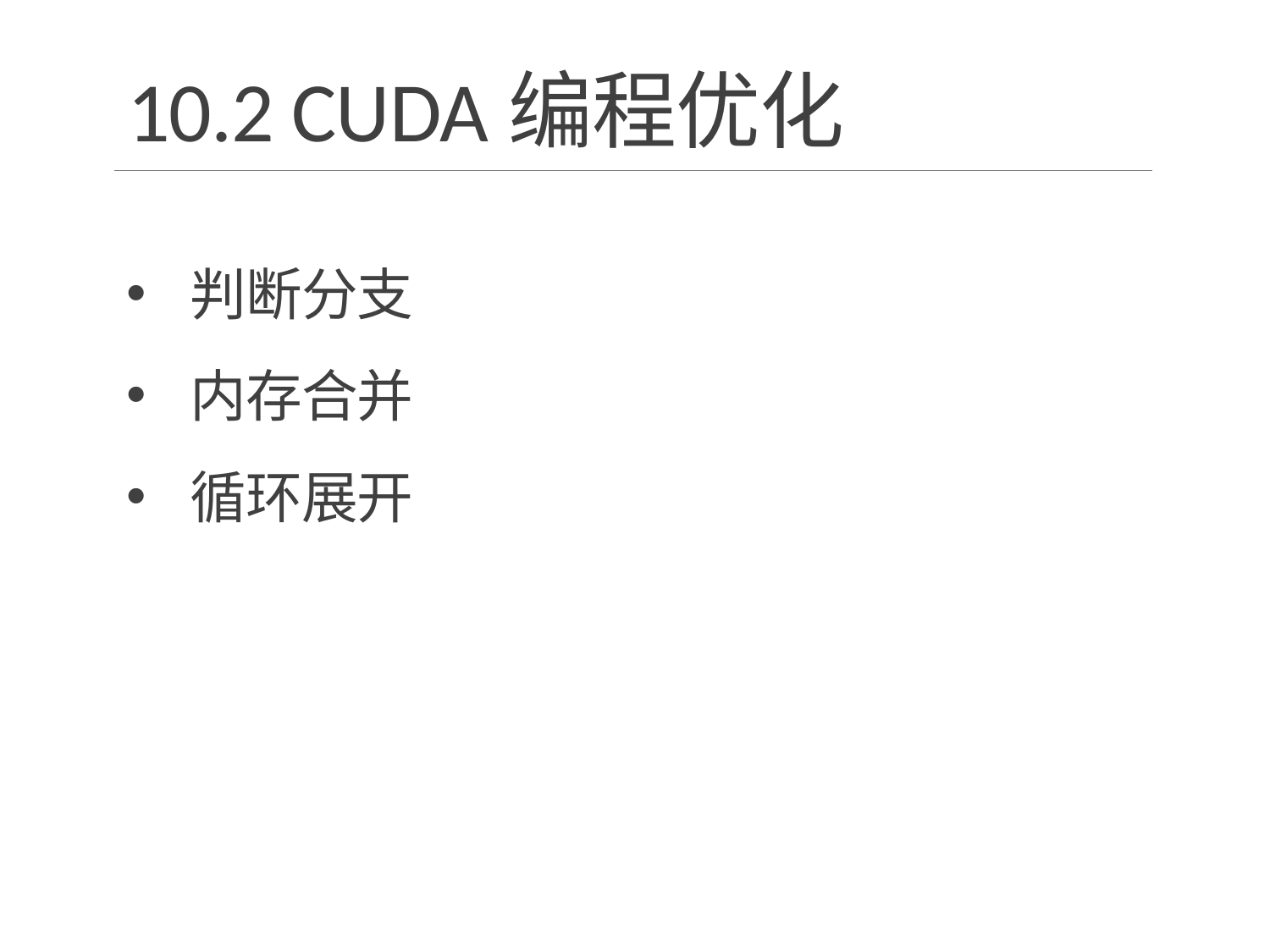

# 10.2 CUDA编程优化
判断分支
内存合并
循环展开
40